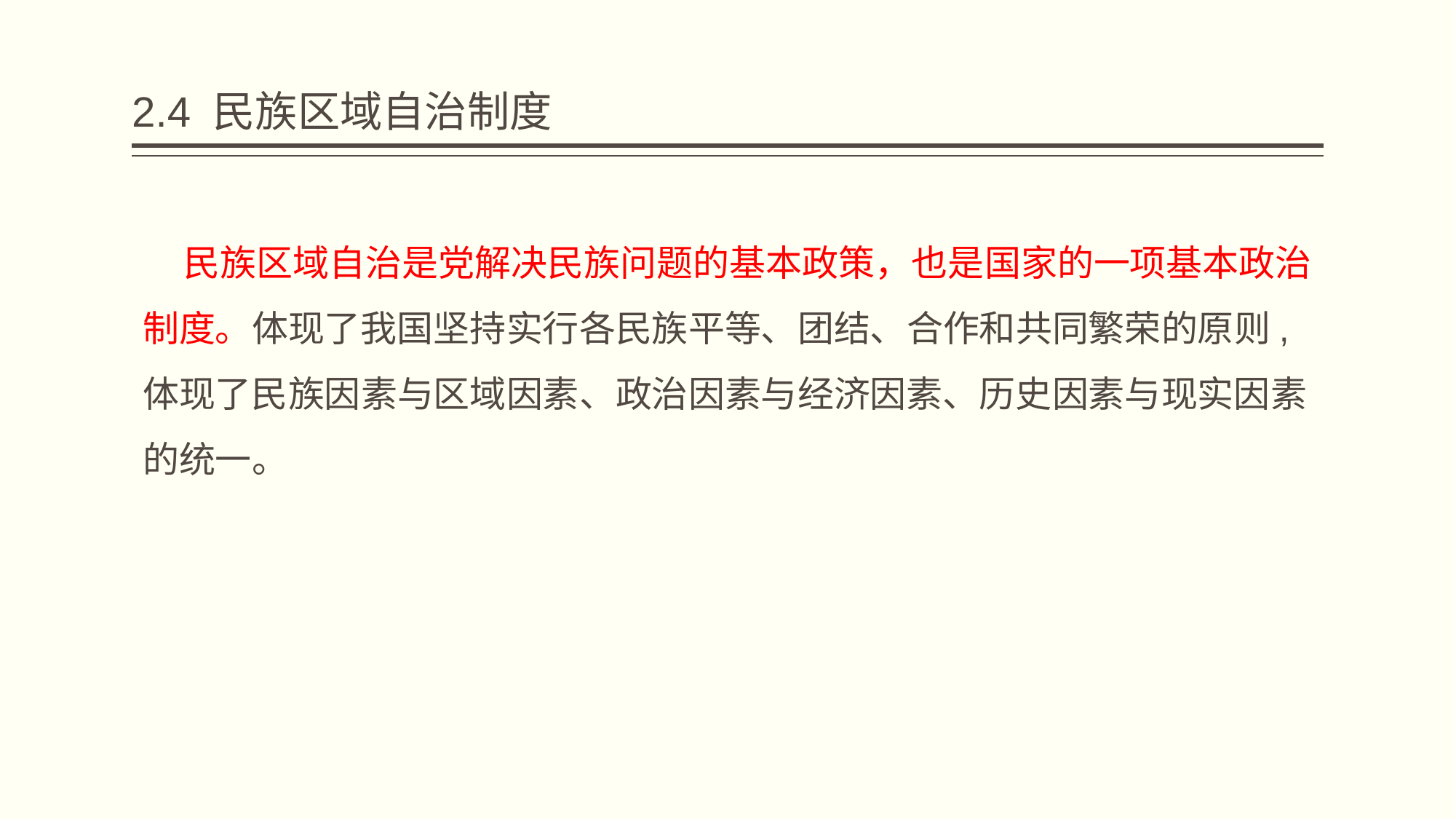

2.4 民族区域自治制度
    民族区域自治是党解决民族问题的基本政策，也是国家的一项基本政治制度。体现了我国坚持实行各民族平等、团结、合作和共同繁荣的原则,体现了民族因素与区域因素、政治因素与经济因素、历史因素与现实因素的统一。